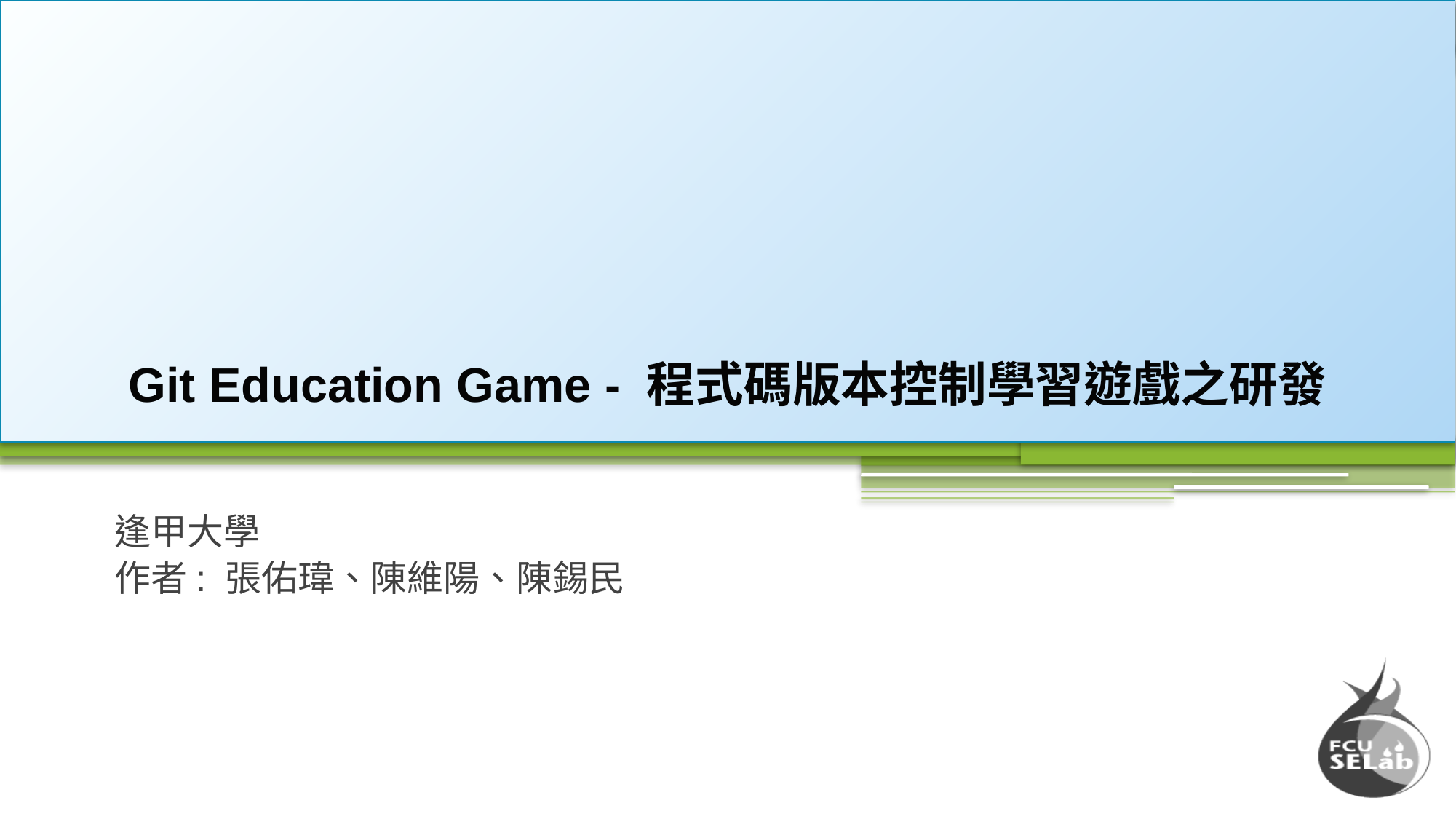

# Git Education Game - 程式碼版本控制學習遊戲之研發
逢甲大學
作者: 張佑瑋、陳維陽、陳錫民